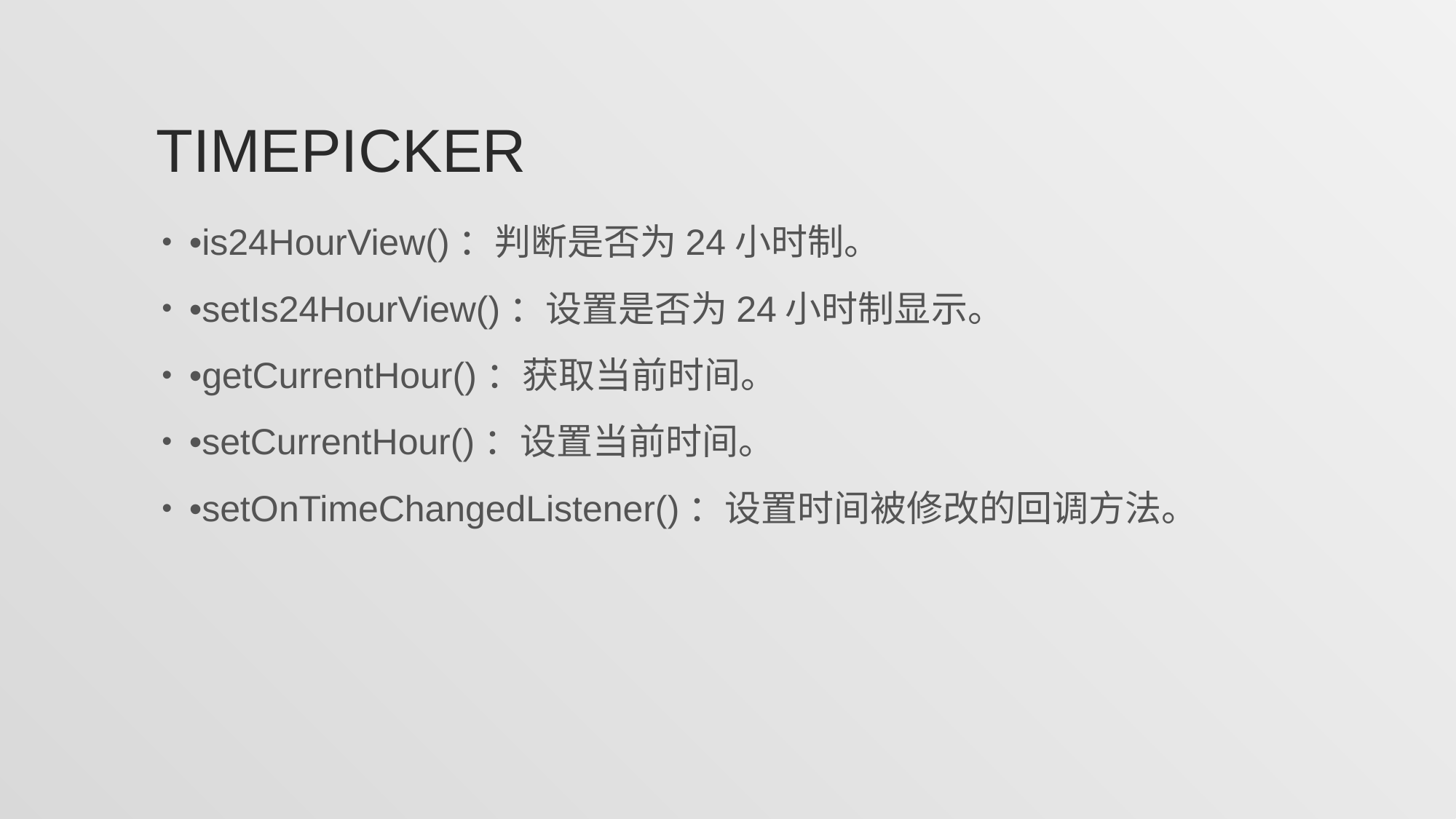

# Timepicker
•is24HourView()：判断是否为24小时制。
•setIs24HourView()：设置是否为24小时制显示。
•getCurrentHour()：获取当前时间。
•setCurrentHour()：设置当前时间。
•setOnTimeChangedListener()：设置时间被修改的回调方法。